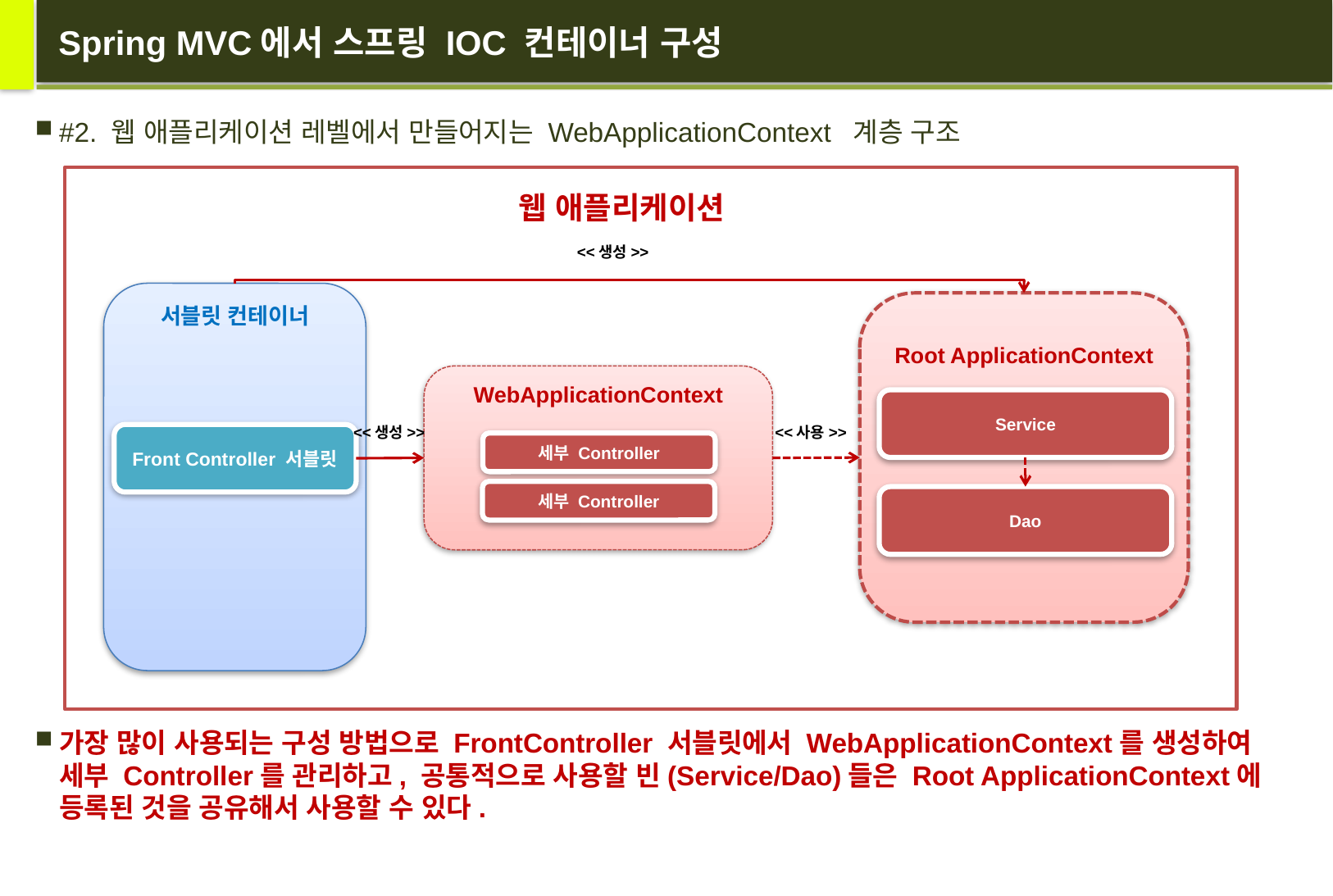

# Spring MVC에서 스프링 IOC 컨테이너 구성
#2. 웹 애플리케이션 레벨에서 만들어지는 WebApplicationContext  계층 구조

가장 많이 사용되는 구성 방법으로 FrontController 서블릿에서 WebApplicationContext를 생성하여
세부 Controller를 관리하고, 공통적으로 사용할 빈(Service/Dao)들은 Root ApplicationContext에
등록된 것을 공유해서 사용할 수 있다.

웹 애플리케이션
<<생성>>
서블릿 컨테이너

Root ApplicationContext
WebApplicationContext
Service
Front Controller 서블릿
Dao
<<생성>>
<<사용>>
세부 Controller
세부 Controller